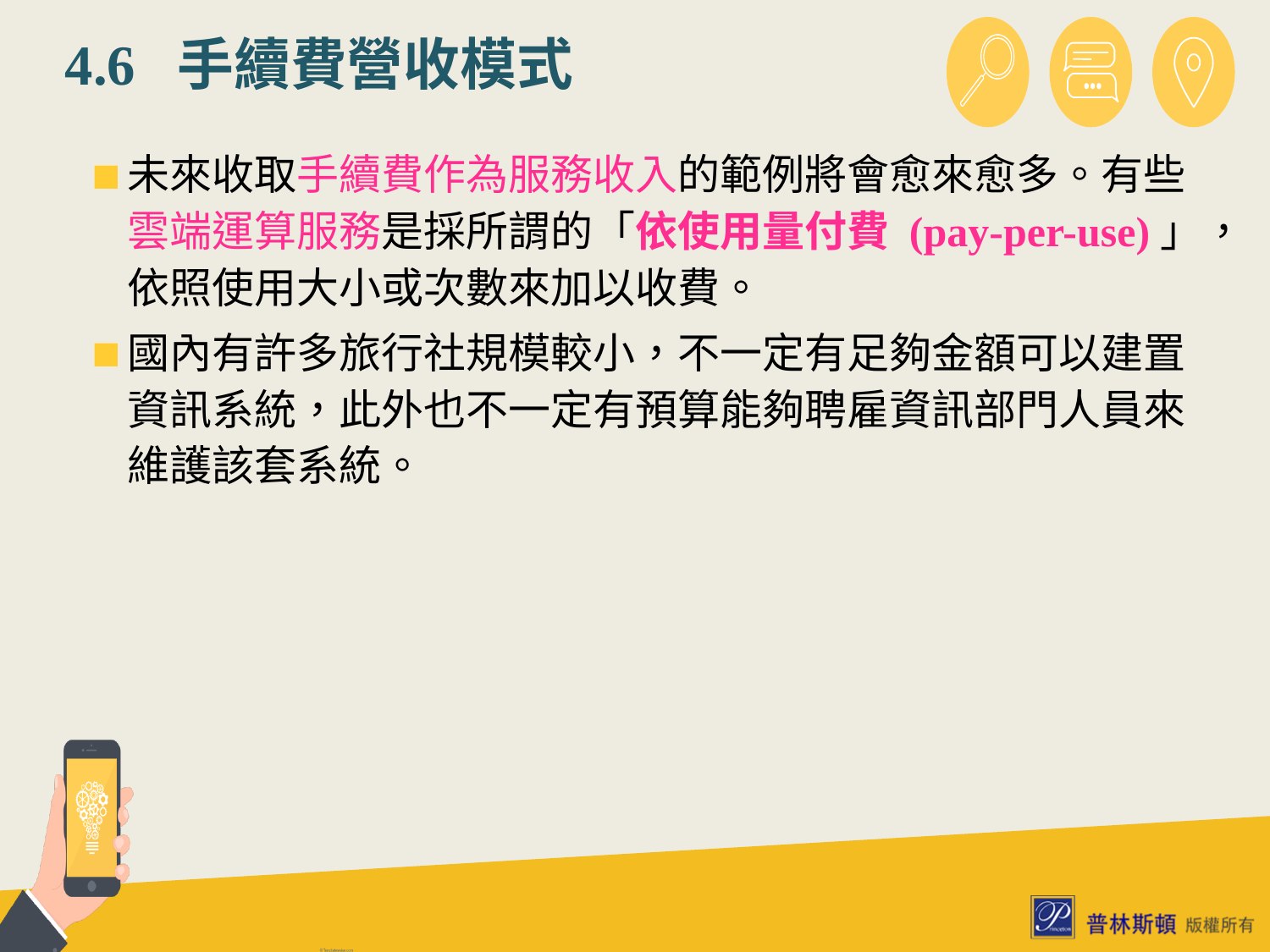

# 4.6  手續費營收模式
未來收取手續費作為服務收入的範例將會愈來愈多。有些雲端運算服務是採所謂的「依使用量付費 (pay-per-use)」，依照使用大小或次數來加以收費。
國內有許多旅行社規模較小，不一定有足夠金額可以建置資訊系統，此外也不一定有預算能夠聘雇資訊部門人員來維護該套系統。